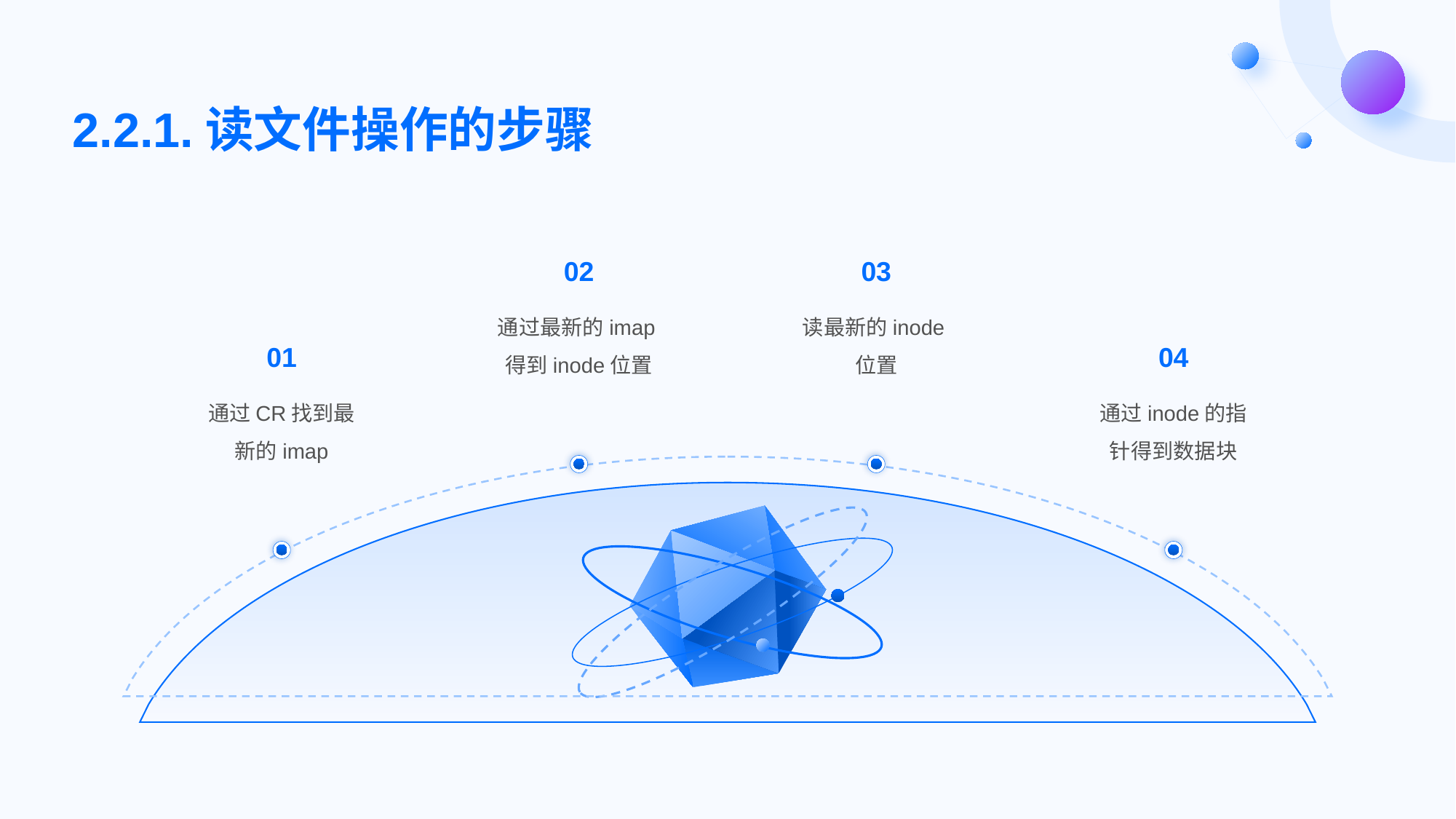

# 2.2.1.读文件操作的步骤
02
03
通过最新的imap得到inode位置
读最新的inode位置
01
04
通过CR找到最新的imap
通过inode的指针得到数据块